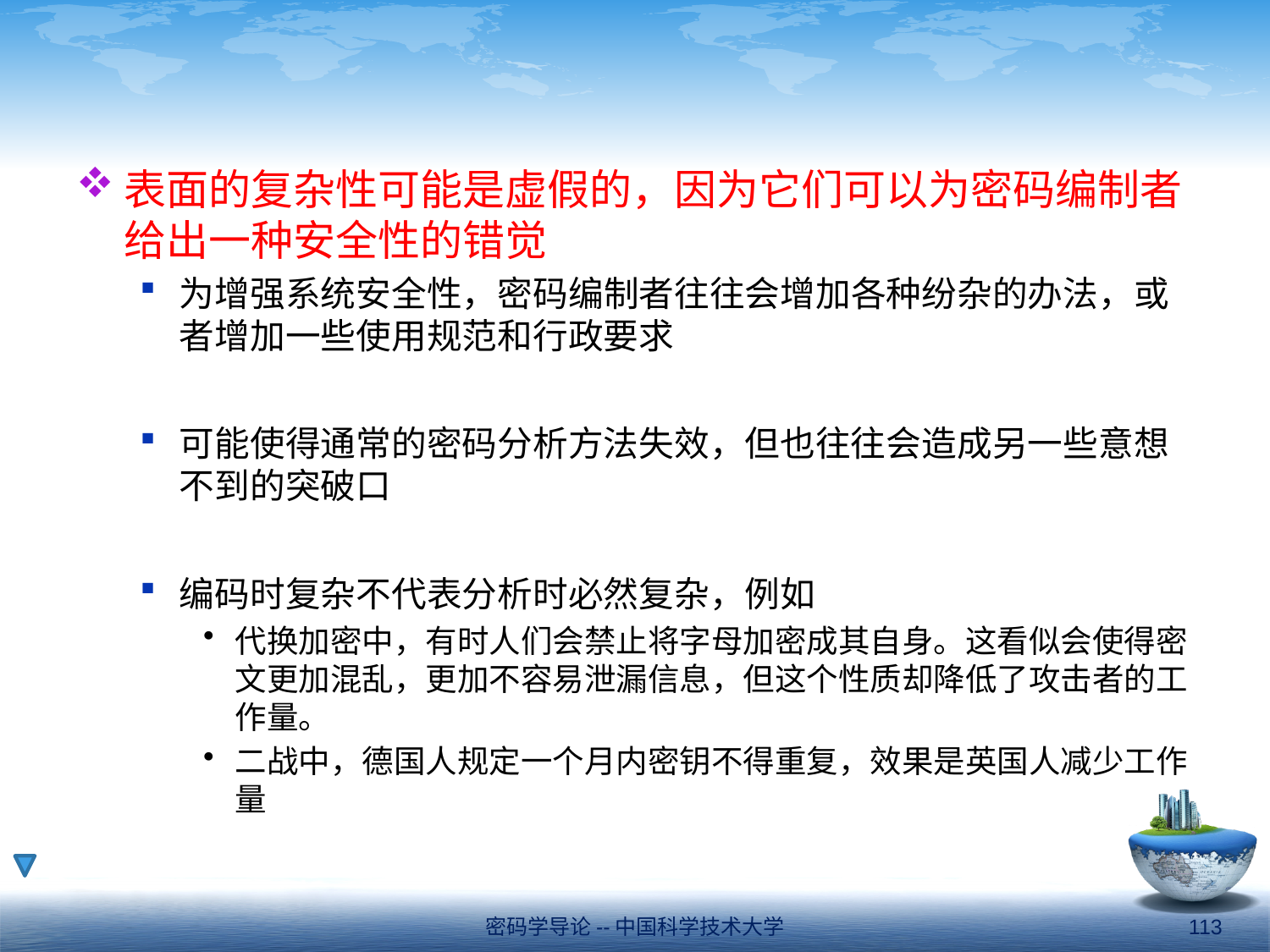

#
表面的复杂性可能是虚假的，因为它们可以为密码编制者给出一种安全性的错觉
为增强系统安全性，密码编制者往往会增加各种纷杂的办法，或者增加一些使用规范和行政要求

可能使得通常的密码分析方法失效，但也往往会造成另一些意想不到的突破口

编码时复杂不代表分析时必然复杂，例如
代换加密中，有时人们会禁止将字母加密成其自身。这看似会使得密文更加混乱，更加不容易泄漏信息，但这个性质却降低了攻击者的工作量。
二战中，德国人规定一个月内密钥不得重复，效果是英国人减少工作量

密码学导论--中国科学技术大学
113